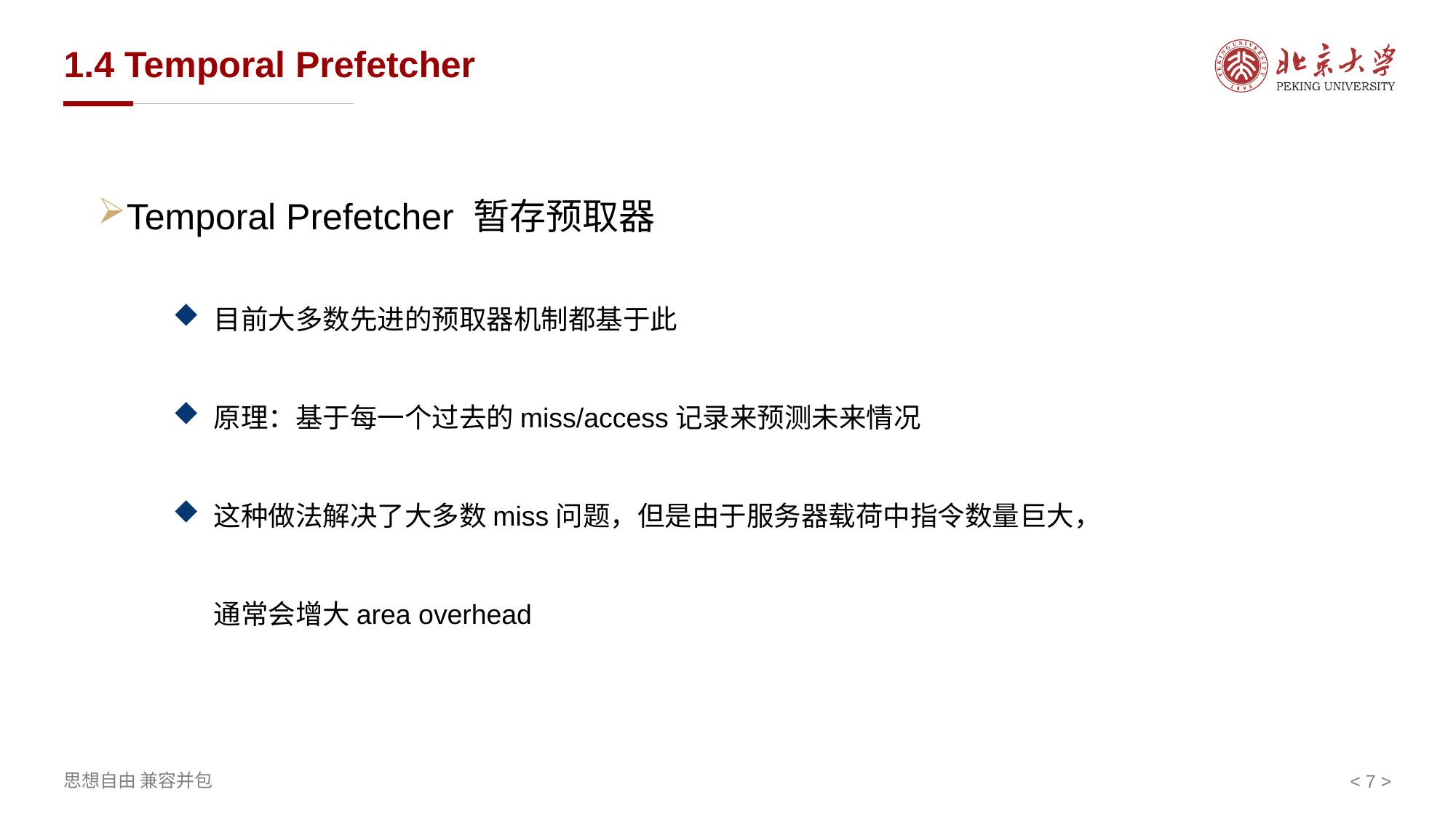

# 1.4 Temporal Prefetcher
Temporal Prefetcher 暂存预取器
目前大多数先进的预取器机制都基于此
原理：基于每一个过去的miss/access记录来预测未来情况
这种做法解决了大多数miss问题，但是由于服务器载荷中指令数量巨大，通常会增大area overhead
< 7 >